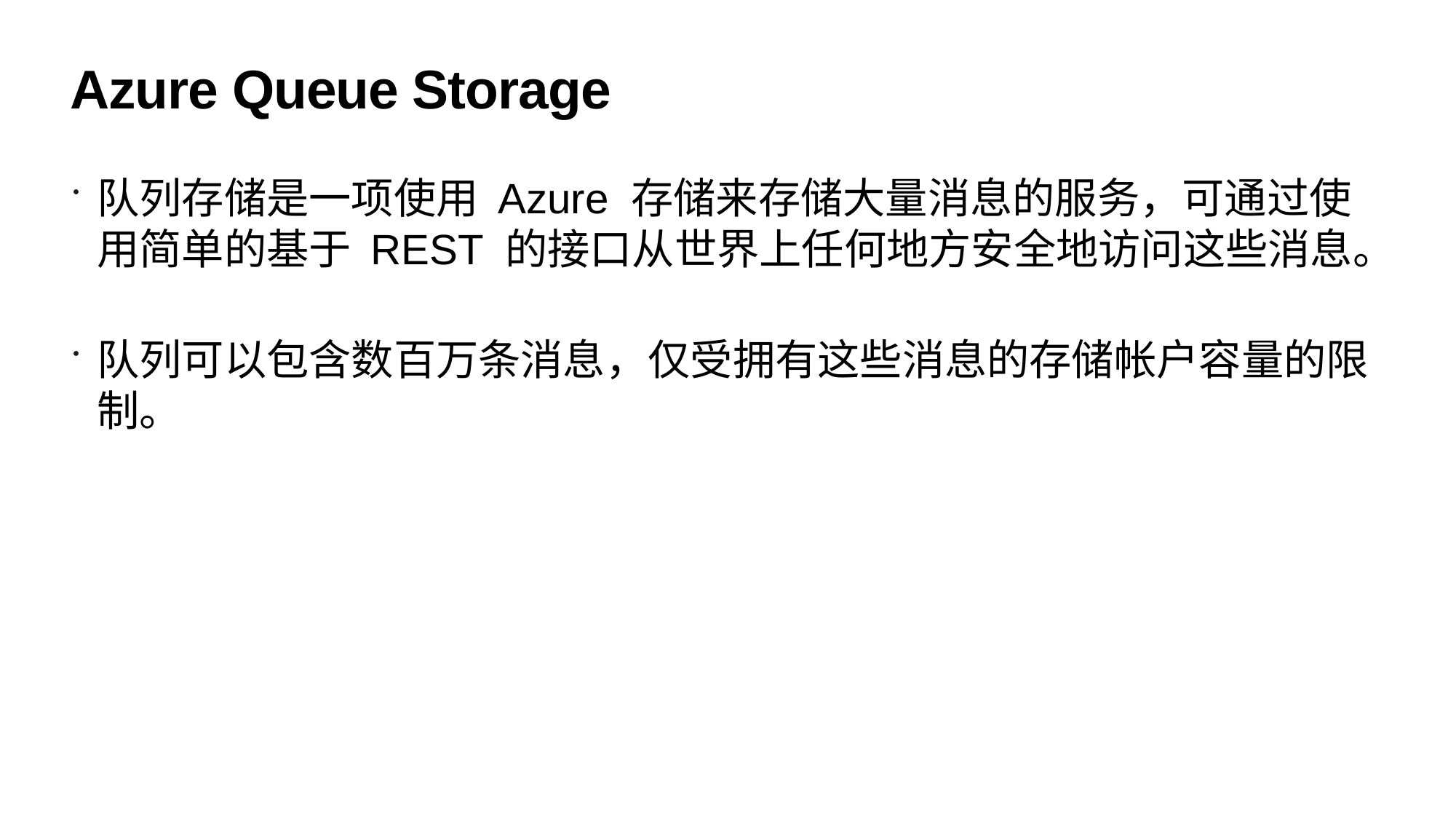

# Azure Queue Storage
队列存储是一项使用 Azure 存储来存储大量消息的服务，可通过使用简单的基于 REST 的接口从世界上任何地方安全地访问这些消息。
队列可以包含数百万条消息，仅受拥有这些消息的存储帐户容量的限制。